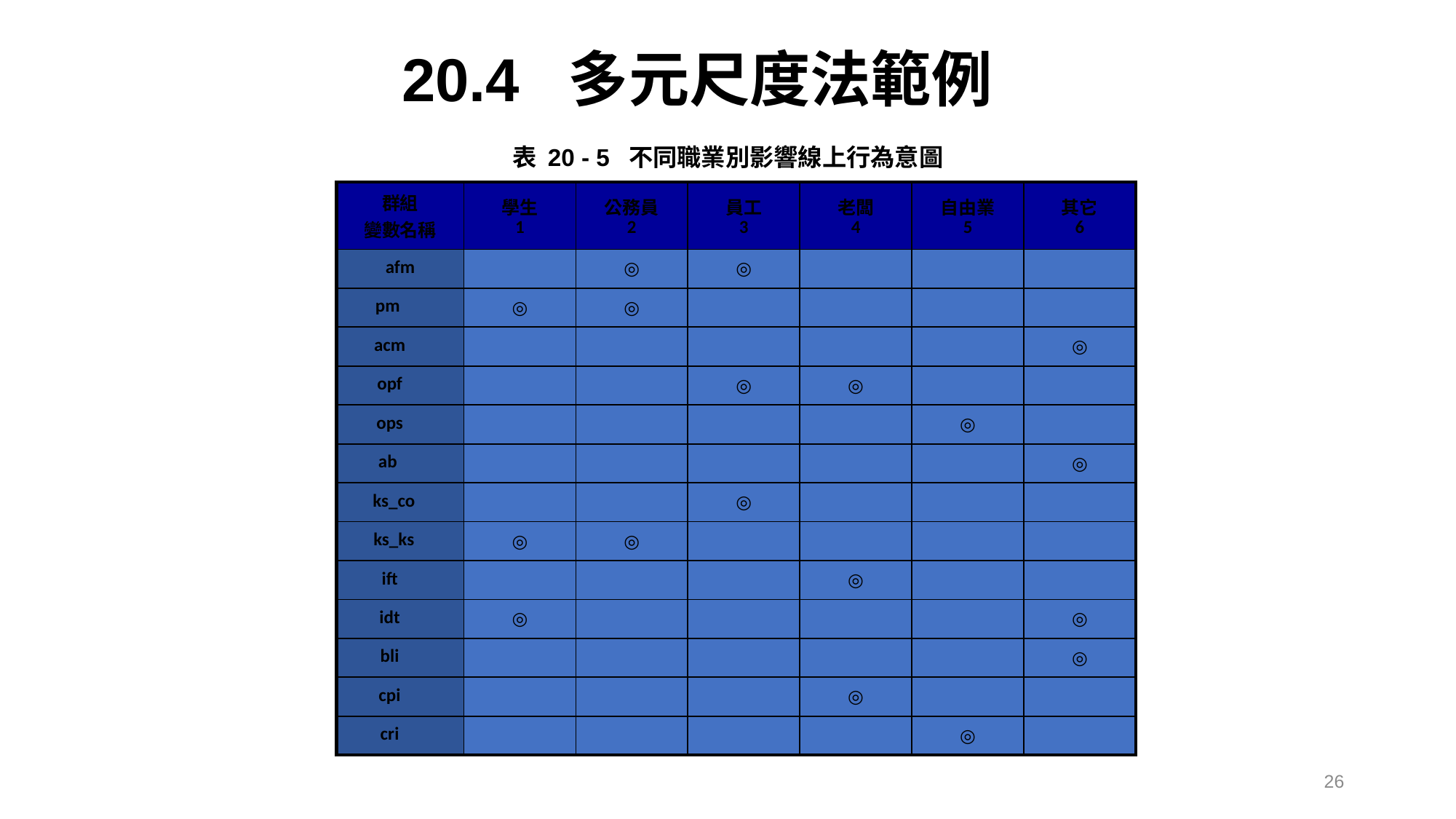

20.4  多元尺度法範例
表 20 - 5  不同職業別影響線上行為意圖
| 群組 變數名稱 | 學生 1 | 公務員 2 | 員工 3 | 老闆 4 | 自由業 5 | 其它 6 |
| --- | --- | --- | --- | --- | --- | --- |
| afm |  | ◎ | ◎ |  |  |  |
| pm | ◎ | ◎ |  |  |  |  |
| acm |  |  |  |  |  | ◎ |
| opf |  |  | ◎ | ◎ |  |  |
| ops |  |  |  |  | ◎ |  |
| ab |  |  |  |  |  | ◎ |
| ks\_co |  |  | ◎ |  |  |  |
| ks\_ks | ◎ | ◎ |  |  |  |  |
| ift |  |  |  | ◎ |  |  |
| idt | ◎ |  |  |  |  | ◎ |
| bli |  |  |  |  |  | ◎ |
| cpi |  |  |  | ◎ |  |  |
| cri |  |  |  |  | ◎ |  |
26